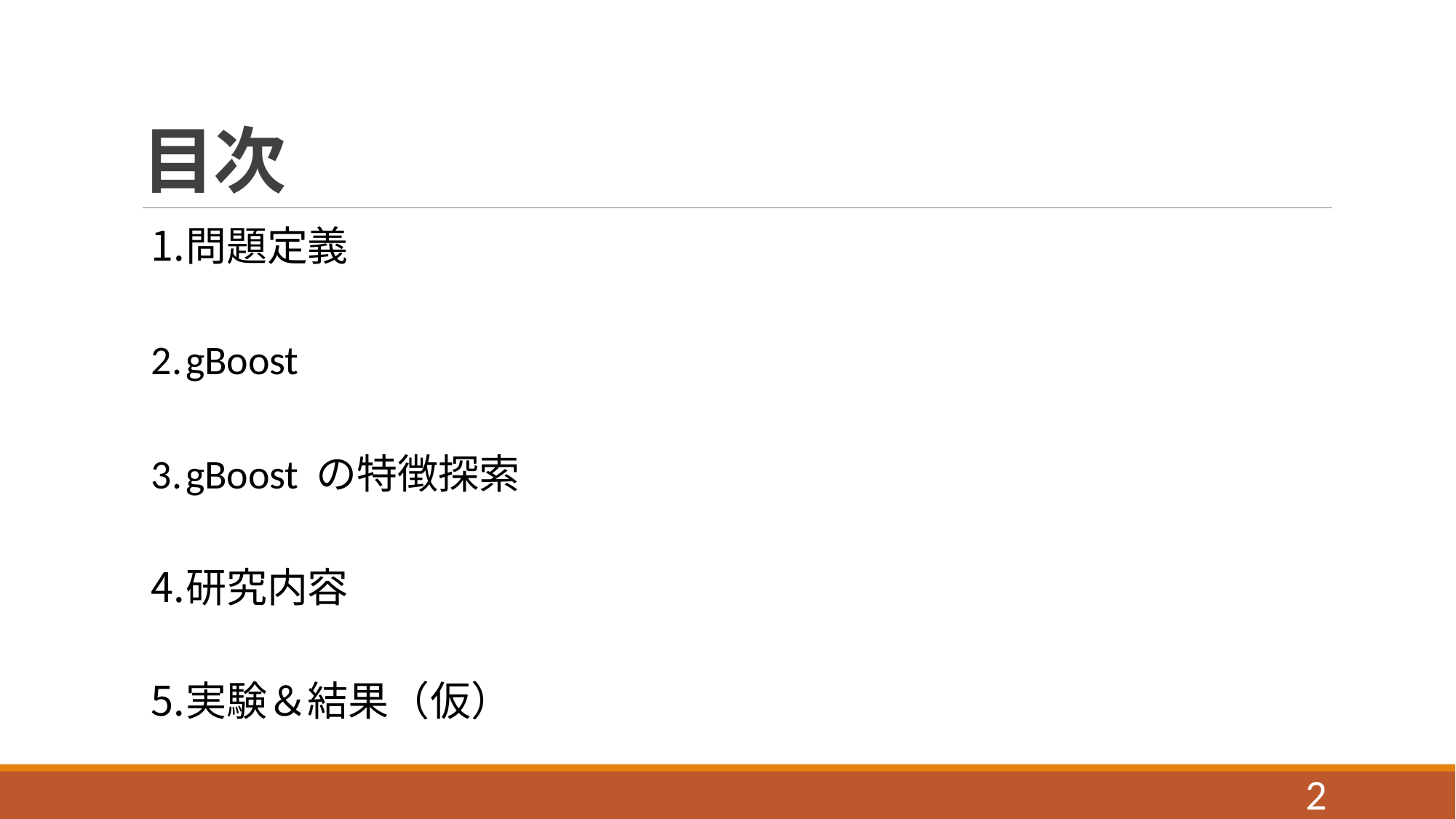

# 目次
問題定義

gBoost

gBoost の特徴探索

研究内容

実験＆結果（仮）
2